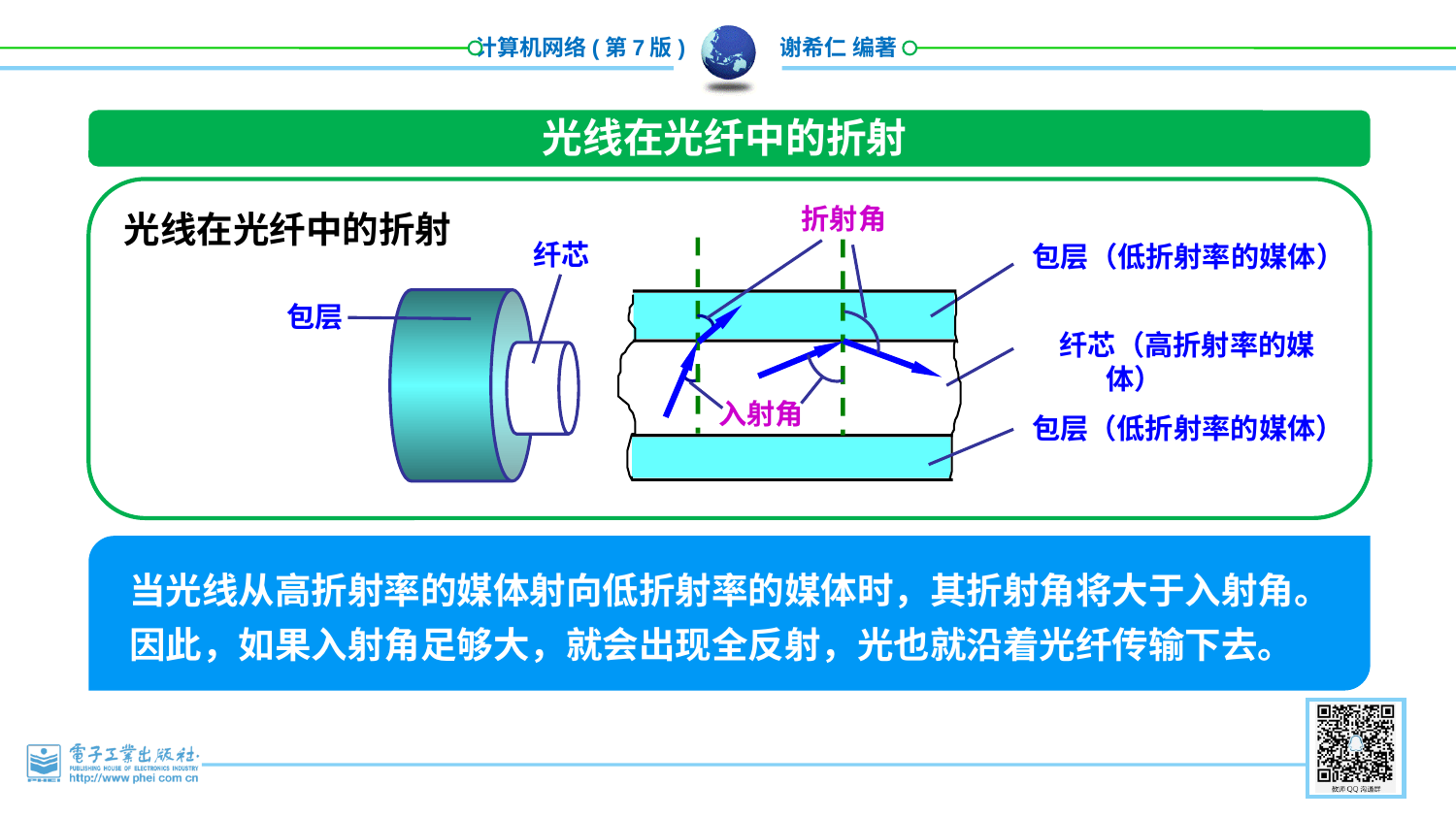

光线在光纤中的折射

折射角
纤芯
  包层（低折射率的媒体）

包层

   纤芯（高折射率的媒体）

入射角
  包层（低折射率的媒体）

光线在光纤中的折射

当光线从高折射率的媒体射向低折射率的媒体时，其折射角将大于入射角。因此，如果入射角足够大，就会出现全反射，光也就沿着光纤传输下去。